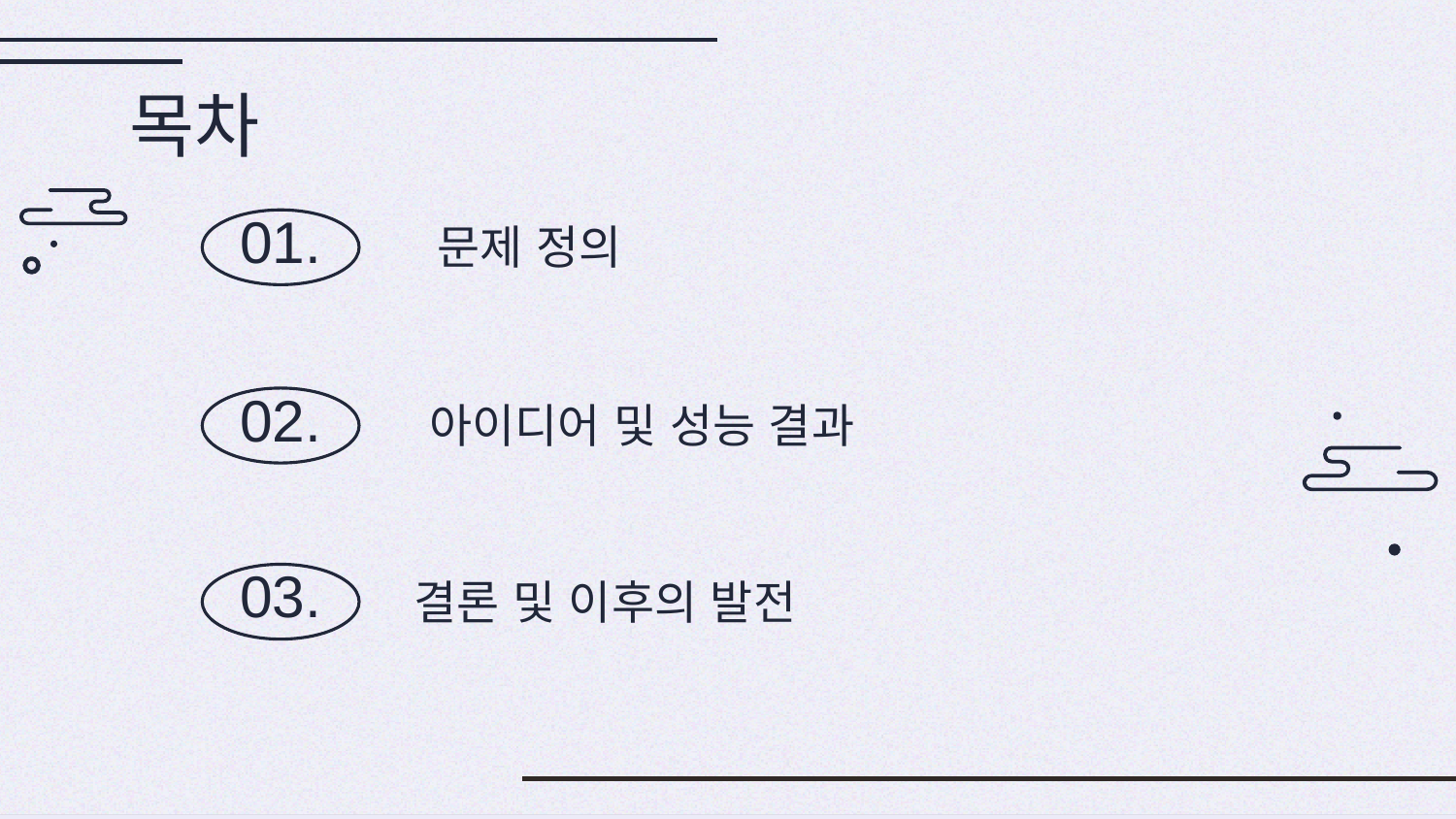

목차

문제 정의

# 01.

아이디어 및 성능 결과

02.

결론 및 이후의 발전

03.